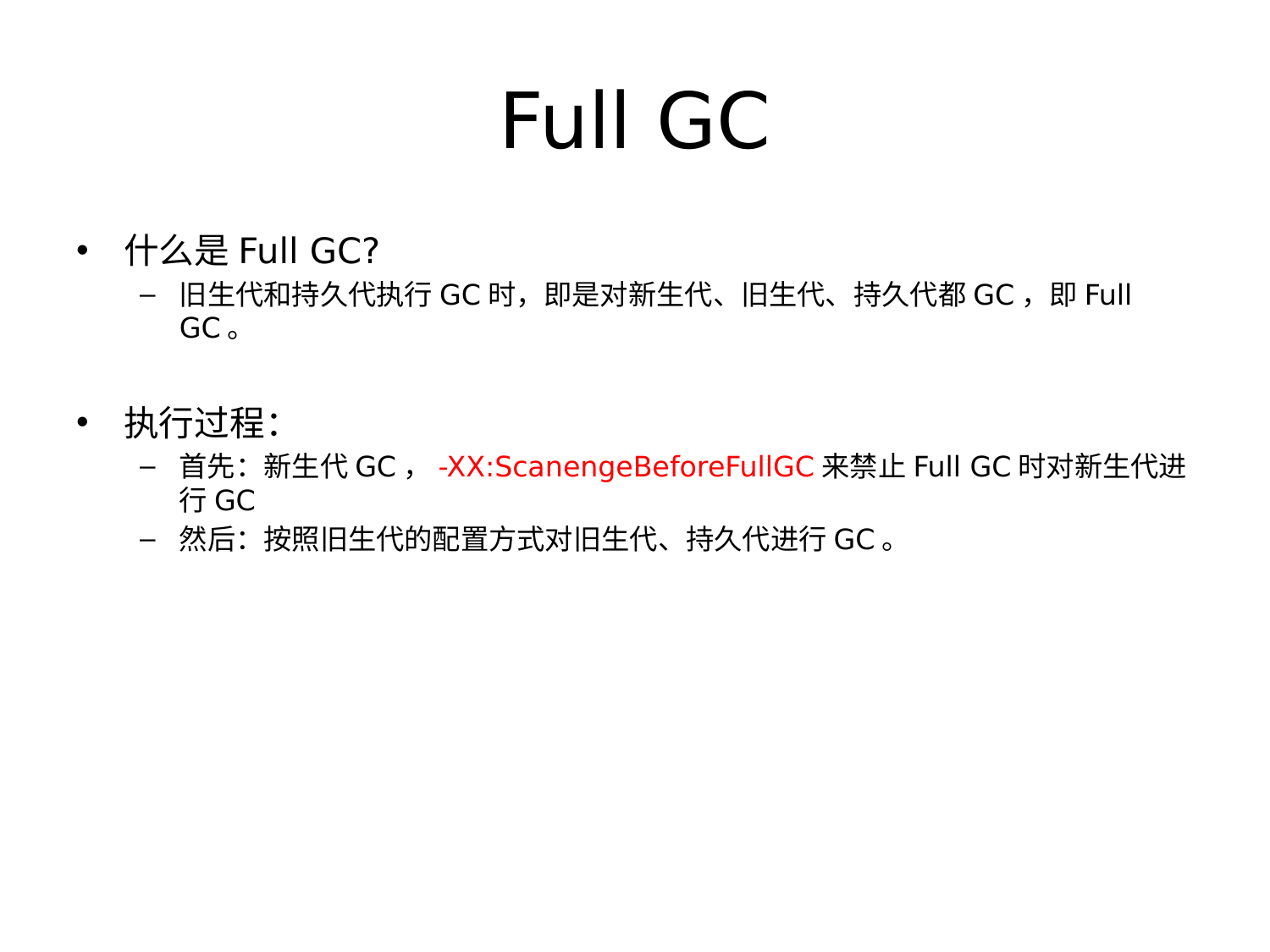

# Full GC
什么是Full GC?
旧生代和持久代执行GC时，即是对新生代、旧生代、持久代都GC，即Full GC。

执行过程：
首先：新生代GC，-XX:ScanengeBeforeFullGC来禁止Full GC时对新生代进行GC
然后：按照旧生代的配置方式对旧生代、持久代进行GC。